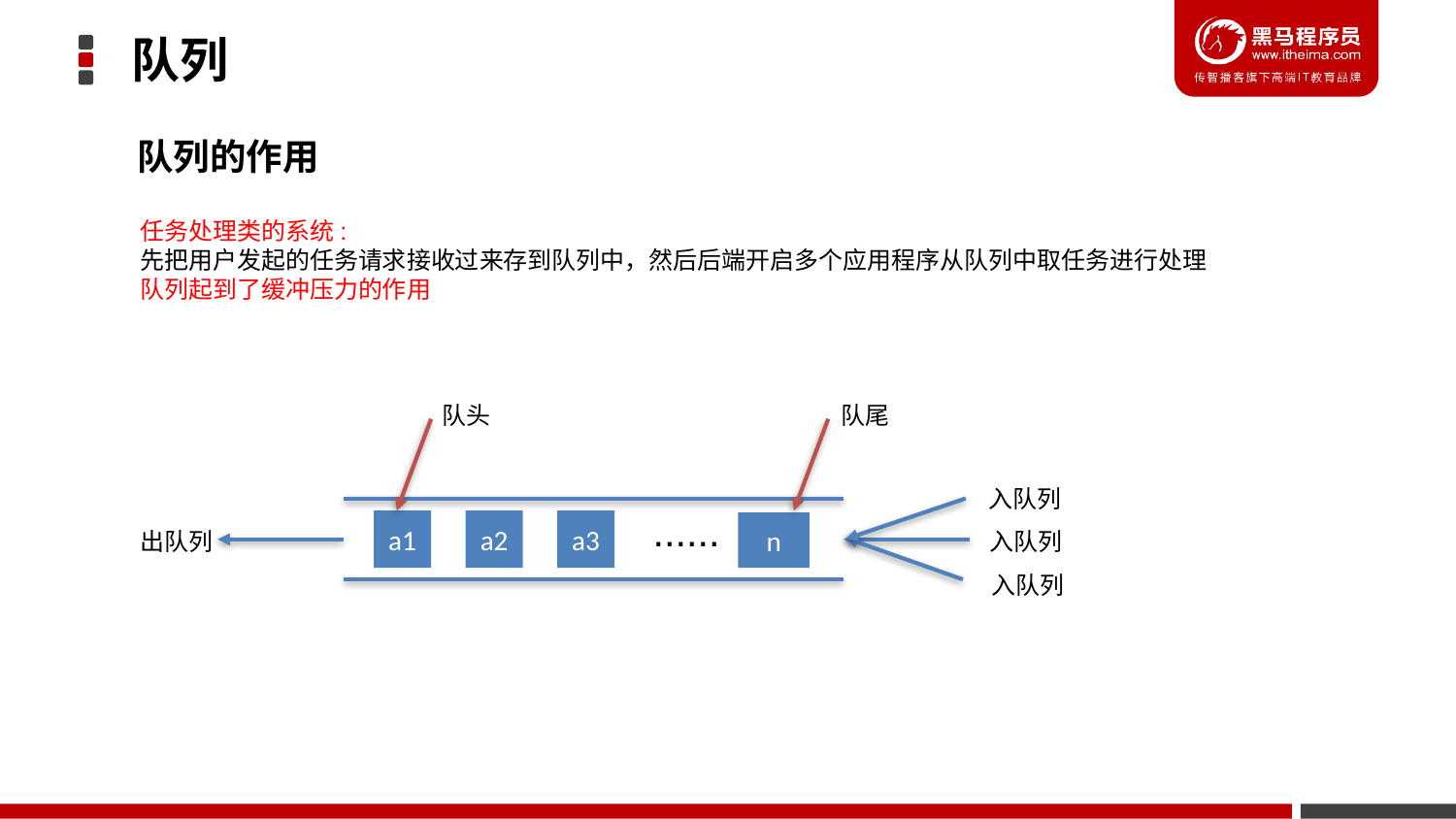

队列
队列的作用
任务处理类的系统:
先把用户发起的任务请求接收过来存到队列中，然后后端开启多个应用程序从队列中取任务进行处理
队列起到了缓冲压力的作用
队尾
队头
入队列
......
a1
a2
a3
n
出队列
入队列
入队列